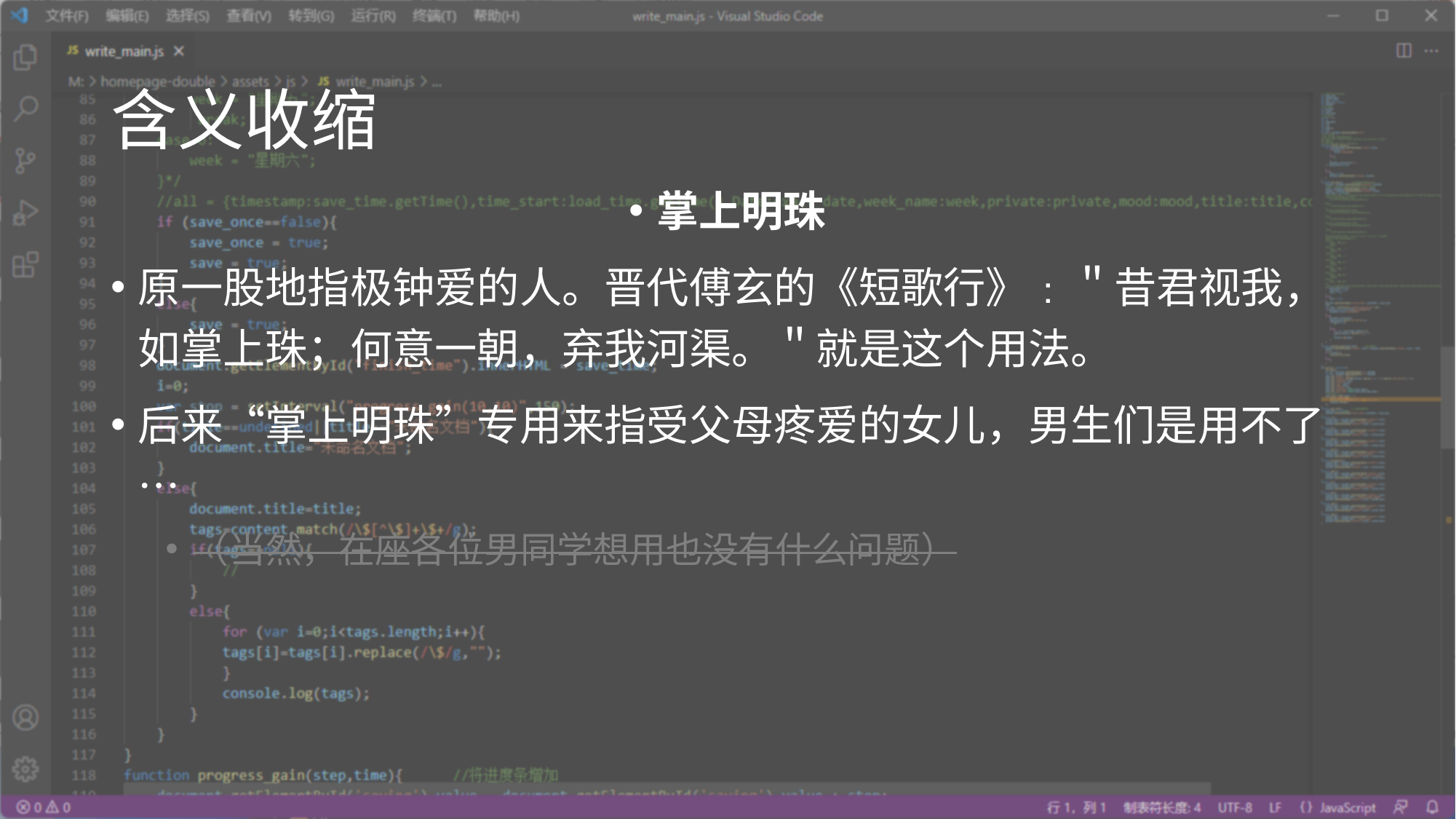

# 含义收缩
掌上明珠
原一股地指极钟爱的人。晋代傅玄的《短歌行》:＂昔君视我，如掌上珠；何意一朝，弃我河渠。＂就是这个用法。
后来“掌上明珠”专用来指受父母疼爱的女儿，男生们是用不了…
（当然，在座各位男同学想用也没有什么问题）